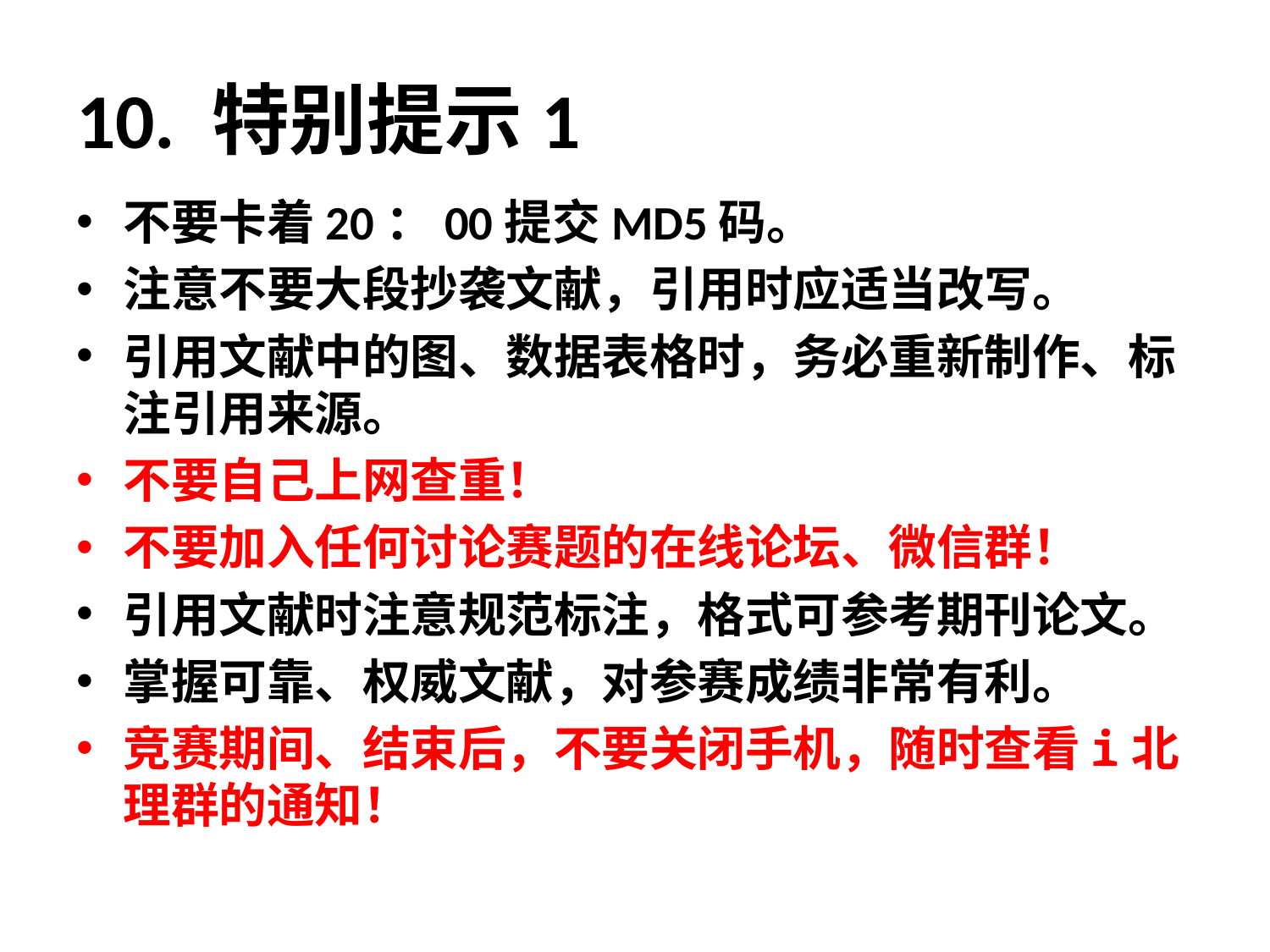

# 10. 特别提示1
不要卡着20：00提交MD5码。
注意不要大段抄袭文献，引用时应适当改写。
引用文献中的图、数据表格时，务必重新制作、标注引用来源。
不要自己上网查重！
不要加入任何讨论赛题的在线论坛、微信群！
引用文献时注意规范标注，格式可参考期刊论文。
掌握可靠、权威文献，对参赛成绩非常有利。
竞赛期间、结束后，不要关闭手机，随时查看i北理群的通知！